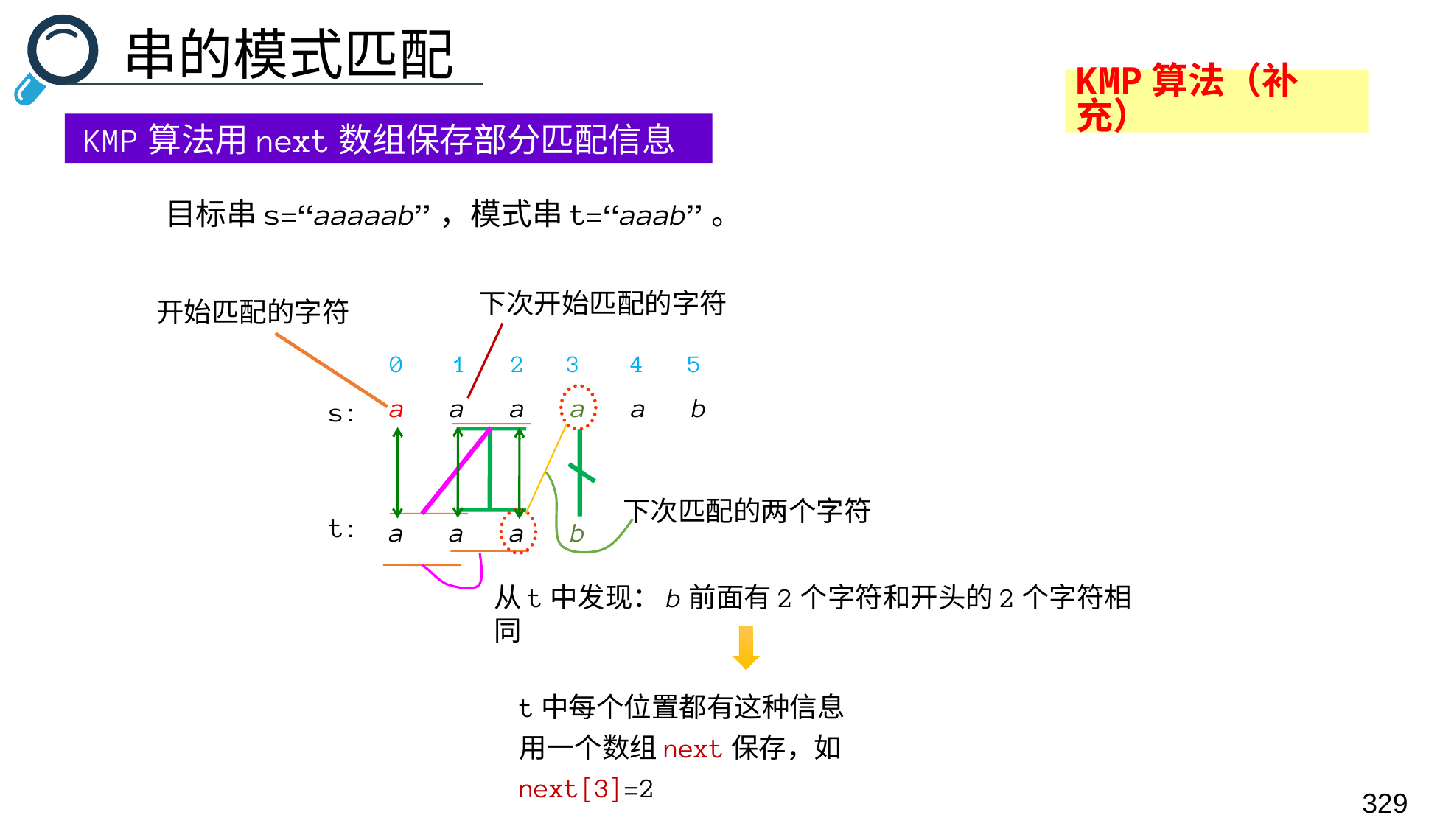

串的模式匹配
KMP算法（补充）
KMP算法用next数组保存部分匹配信息
目标串s=“aaaaab”，模式串t=“aaab”。
下次开始匹配的字符
开始匹配的字符
0    1   2   3    4   5
a   a   a   a   a   b

s:

下次匹配的两个字符
t:
a   a   a   b

从t中发现：b前面有2个字符和开头的2个字符相同

t中每个位置都有这种信息
用一个数组next保存，如next[3]=2
329